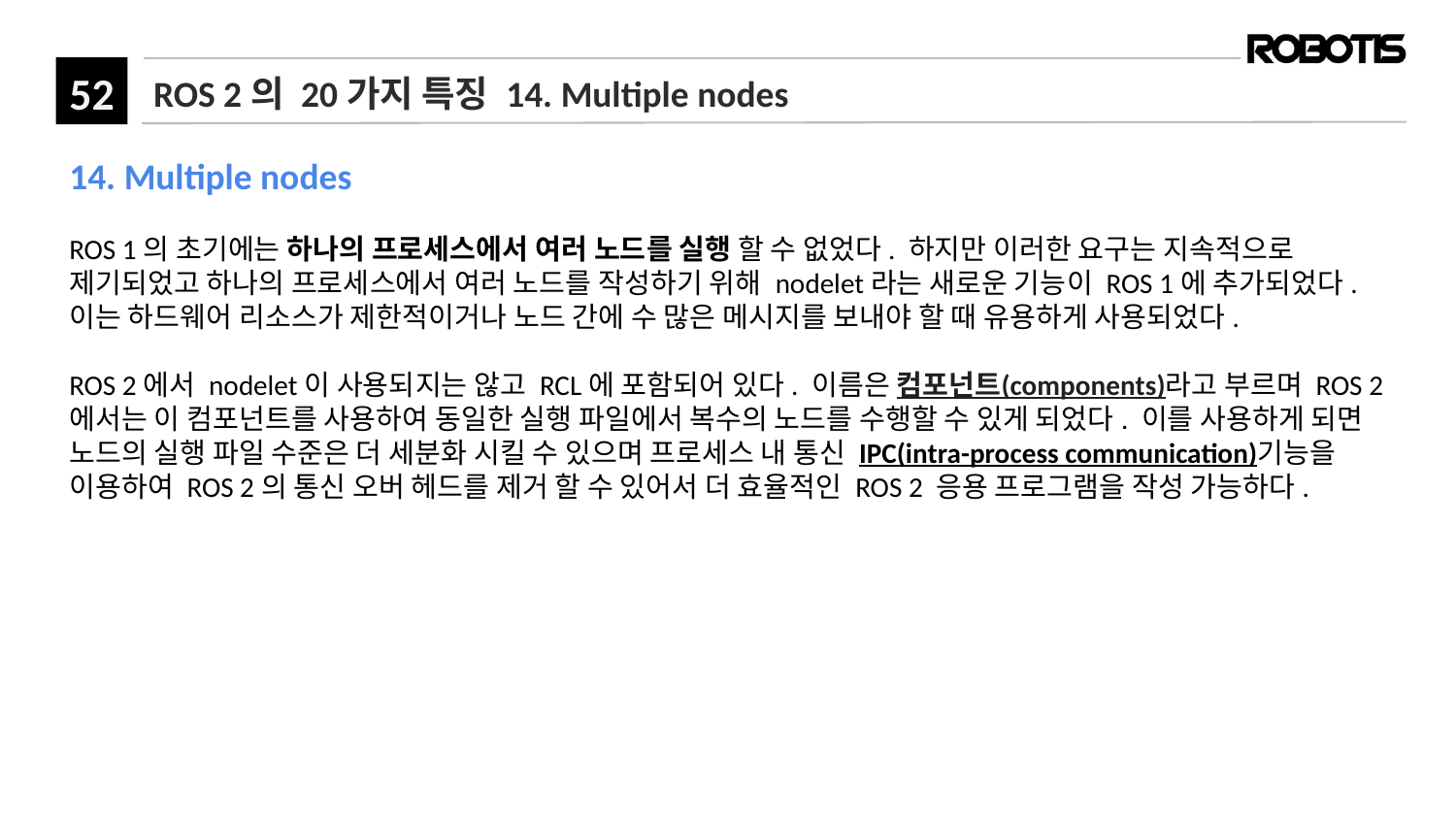

# ROS 2의 20가지 특징 14. Multiple nodes
14. Multiple nodes

ROS 1의 초기에는 하나의 프로세스에서 여러 노드를 실행 할 수 없었다. 하지만 이러한 요구는 지속적으로 제기되었고 하나의 프로세스에서 여러 노드를 작성하기 위해 nodelet라는 새로운 기능이 ROS 1에 추가되었다. 이는 하드웨어 리소스가 제한적이거나 노드 간에 수 많은 메시지를 보내야 할 때 유용하게 사용되었다.

ROS 2에서 nodelet이 사용되지는 않고 RCL에 포함되어 있다. 이름은 컴포넌트(components)라고 부르며 ROS 2에서는 이 컴포넌트를 사용하여 동일한 실행 파일에서 복수의 노드를 수행할 수 있게 되었다. 이를 사용하게 되면 노드의 실행 파일 수준은 더 세분화 시킬 수 있으며 프로세스 내 통신 IPC(intra-process communication)기능을 이용하여 ROS 2의 통신 오버 헤드를 제거 할 수 있어서 더 효율적인 ROS 2 응용 프로그램을 작성 가능하다.